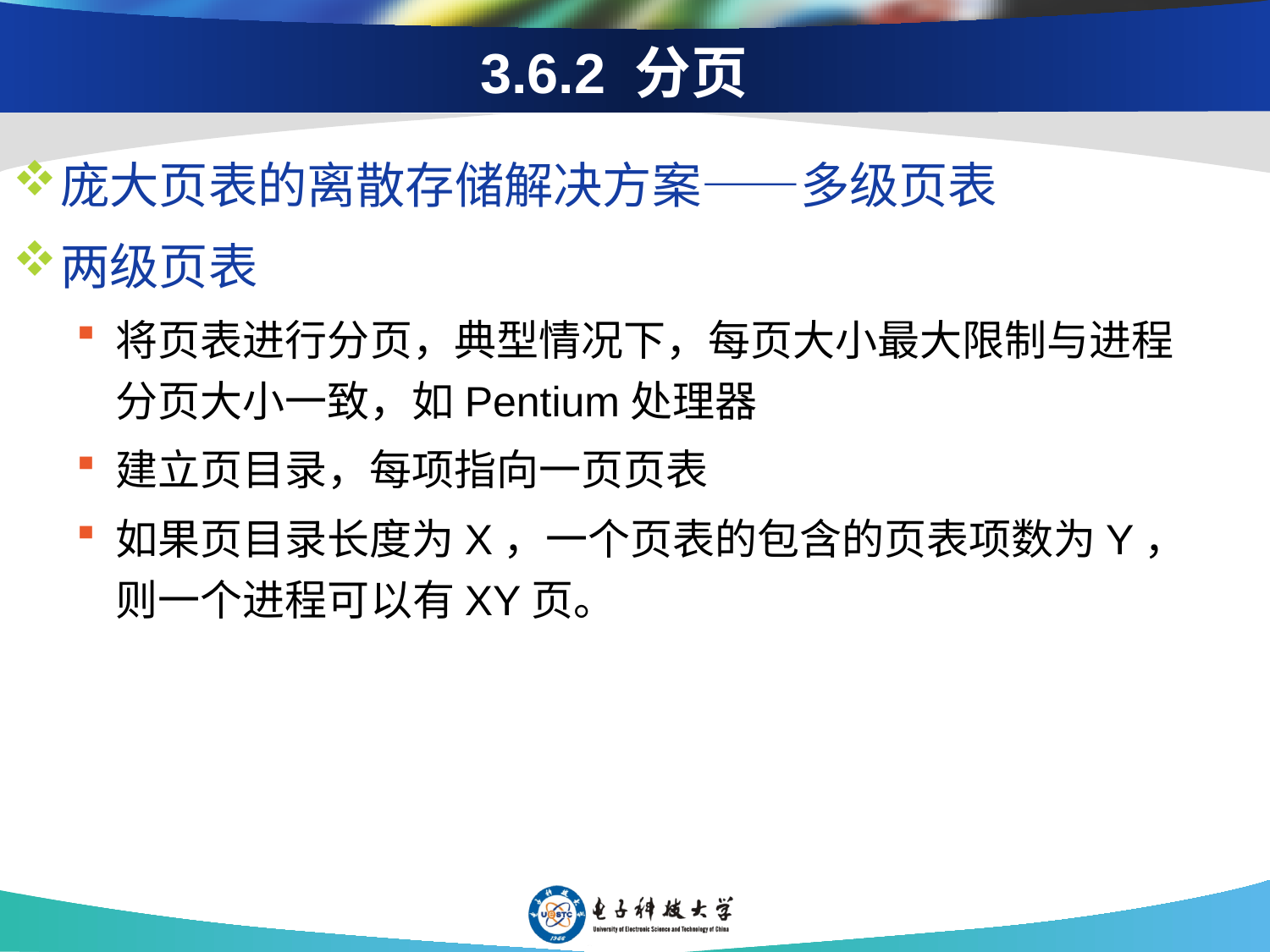

# 3.6.2 分页
庞大页表的离散存储解决方案——多级页表
两级页表
将页表进行分页，典型情况下，每页大小最大限制与进程分页大小一致，如Pentium处理器
建立页目录，每项指向一页页表
如果页目录长度为X，一个页表的包含的页表项数为Y，则一个进程可以有XY页。